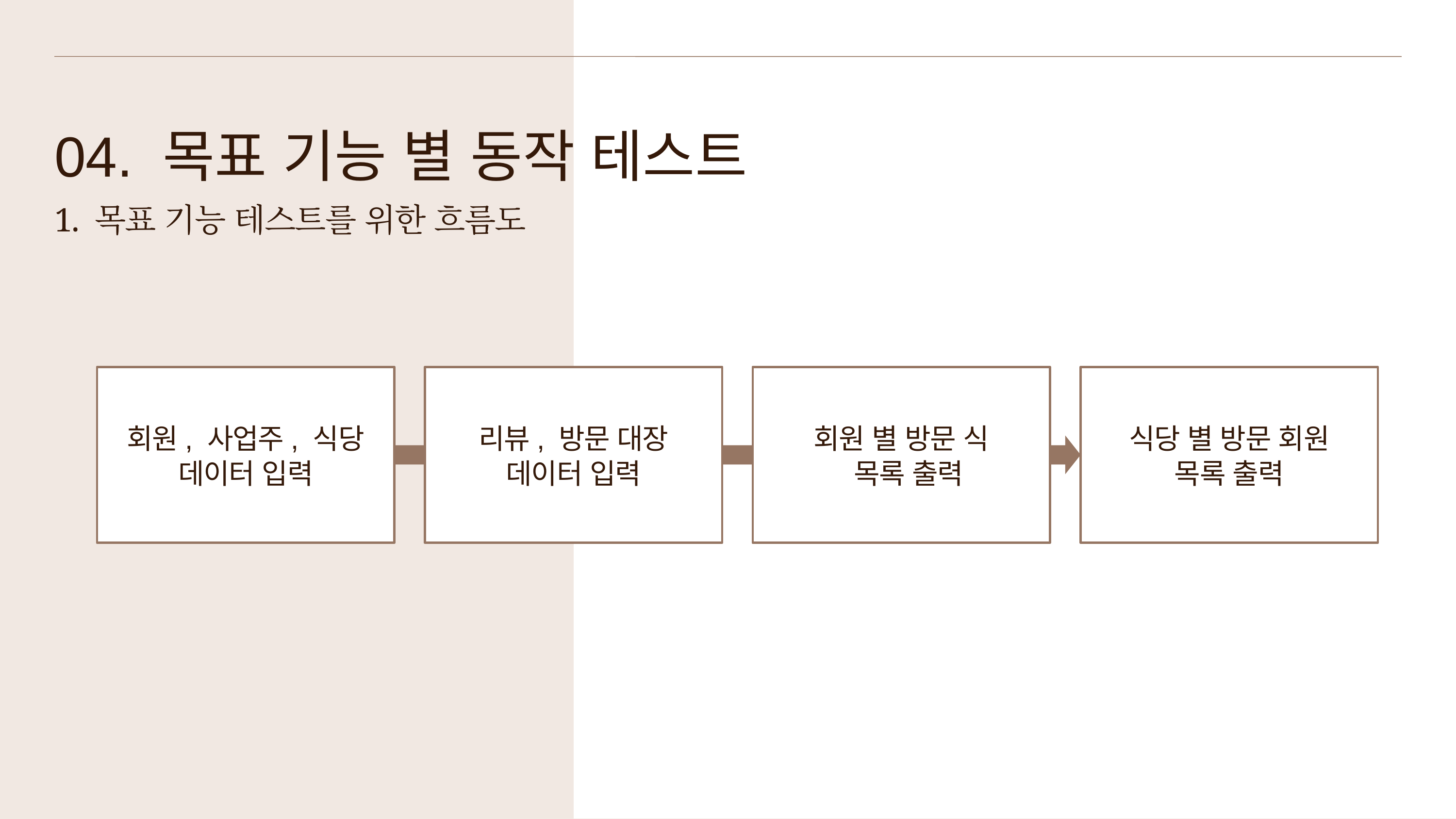

04. 목표 기능 별 동작 테스트
1. 목표 기능 테스트를 위한 흐름도
회원, 사업주, 식당
데이터 입력
리뷰, 방문 대장
데이터 입력
회원 별 방문 식
 목록 출력
식당 별 방문 회원
목록 출력